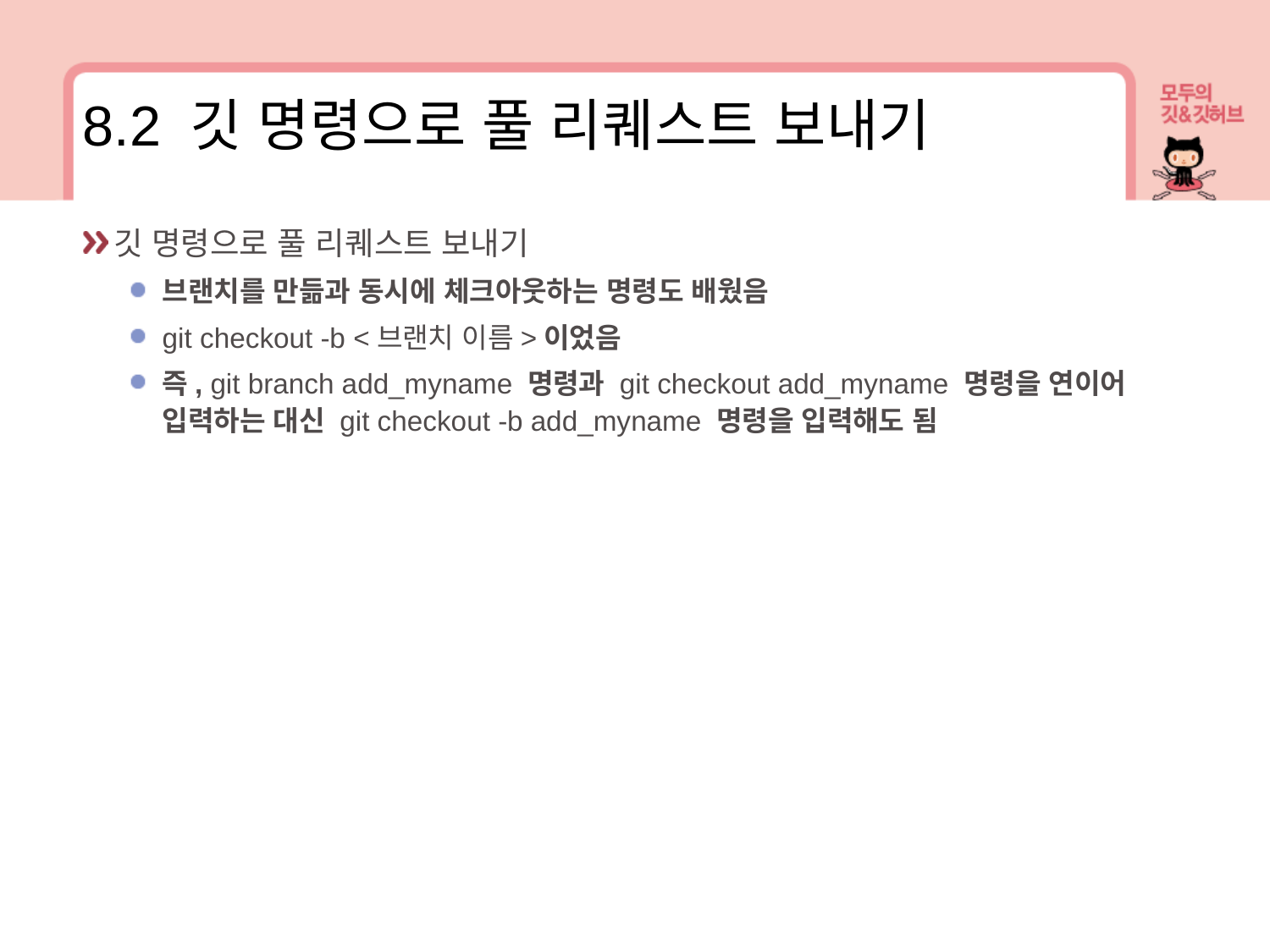

8.2 깃 명령으로 풀 리퀘스트 보내기
깃 명령으로 풀 리퀘스트 보내기
브랜치를 만듦과 동시에 체크아웃하는 명령도 배웠음
git checkout -b <브랜치 이름>이었음
즉, git branch add_myname 명령과 git checkout add_myname 명령을 연이어 입력하는 대신 git checkout -b add_myname 명령을 입력해도 됨